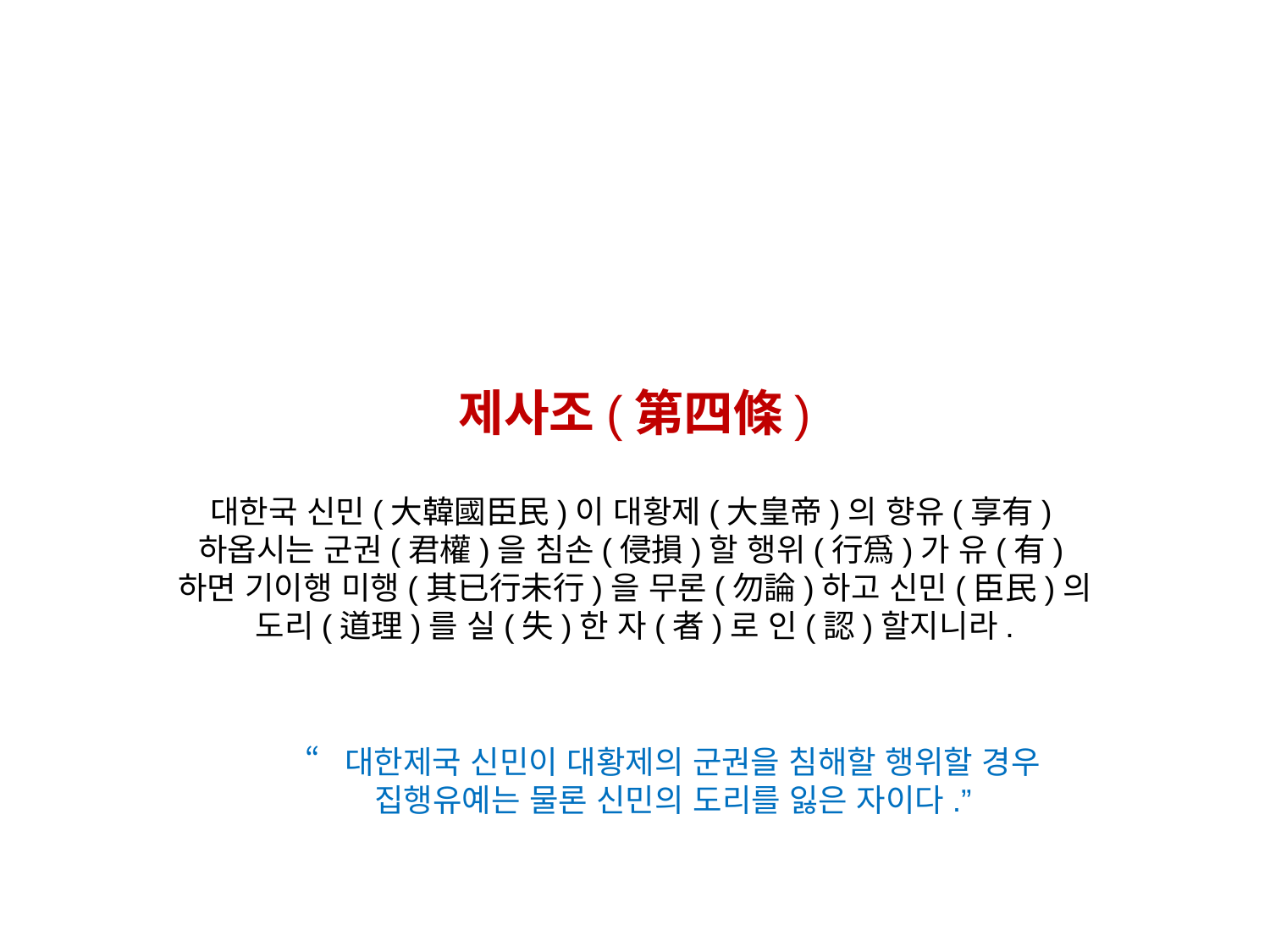

제사조(第四條)

대한국 신민(大韓國臣民)이 대황제(大皇帝)의 향유(享有)하옵시는 군권(君權)을 침손(侵損)할 행위(行爲)가 유(有)하면 기이행 미행(其已行未行)을 무론(勿論)하고 신민(臣民)의 도리(道理)를 실(失)한 자(者)로 인(認)할지니라.
“대한제국 신민이 대황제의 군권을 침해할 행위할 경우
집행유예는 물론 신민의 도리를 잃은 자이다.”